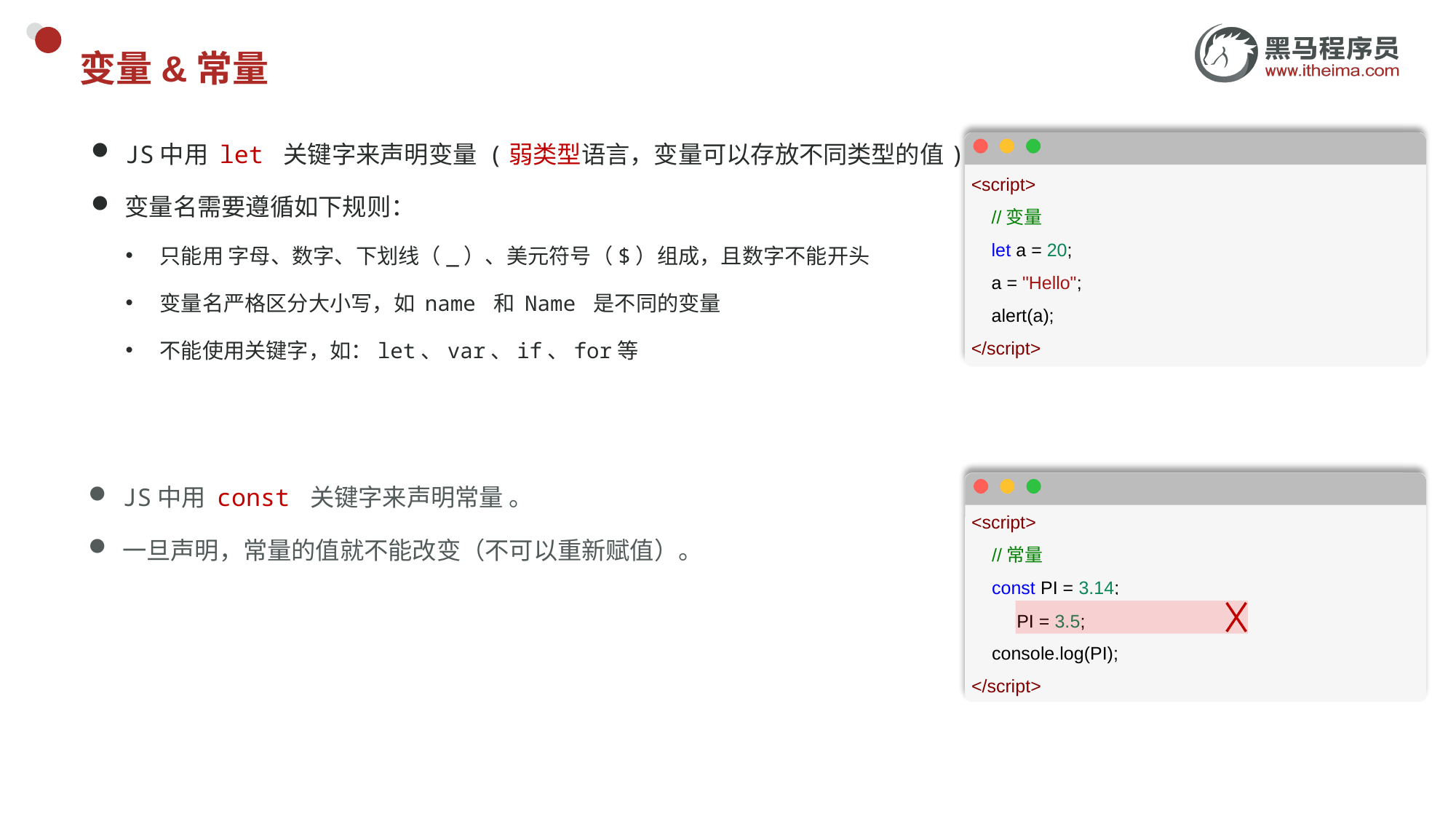

# 变量&常量
JS中用 let 关键字来声明变量 (弱类型语言，变量可以存放不同类型的值)。
变量名需要遵循如下规则：
只能用 字母、数字、下划线（_）、美元符号（$）组成，且数字不能开头
变量名严格区分大小写，如 name 和 Name 是不同的变量
不能使用关键字，如：let、var、if、for等
<script>
    //变量
    let a = 20;
    a = "Hello";
    alert(a);
</script>

JS中用 const 关键字来声明常量 。
一旦声明，常量的值就不能改变（不可以重新赋值）。
<script>
    //常量
    const PI = 3.14;

    console.log(PI);
</script>

PI = 3.5;